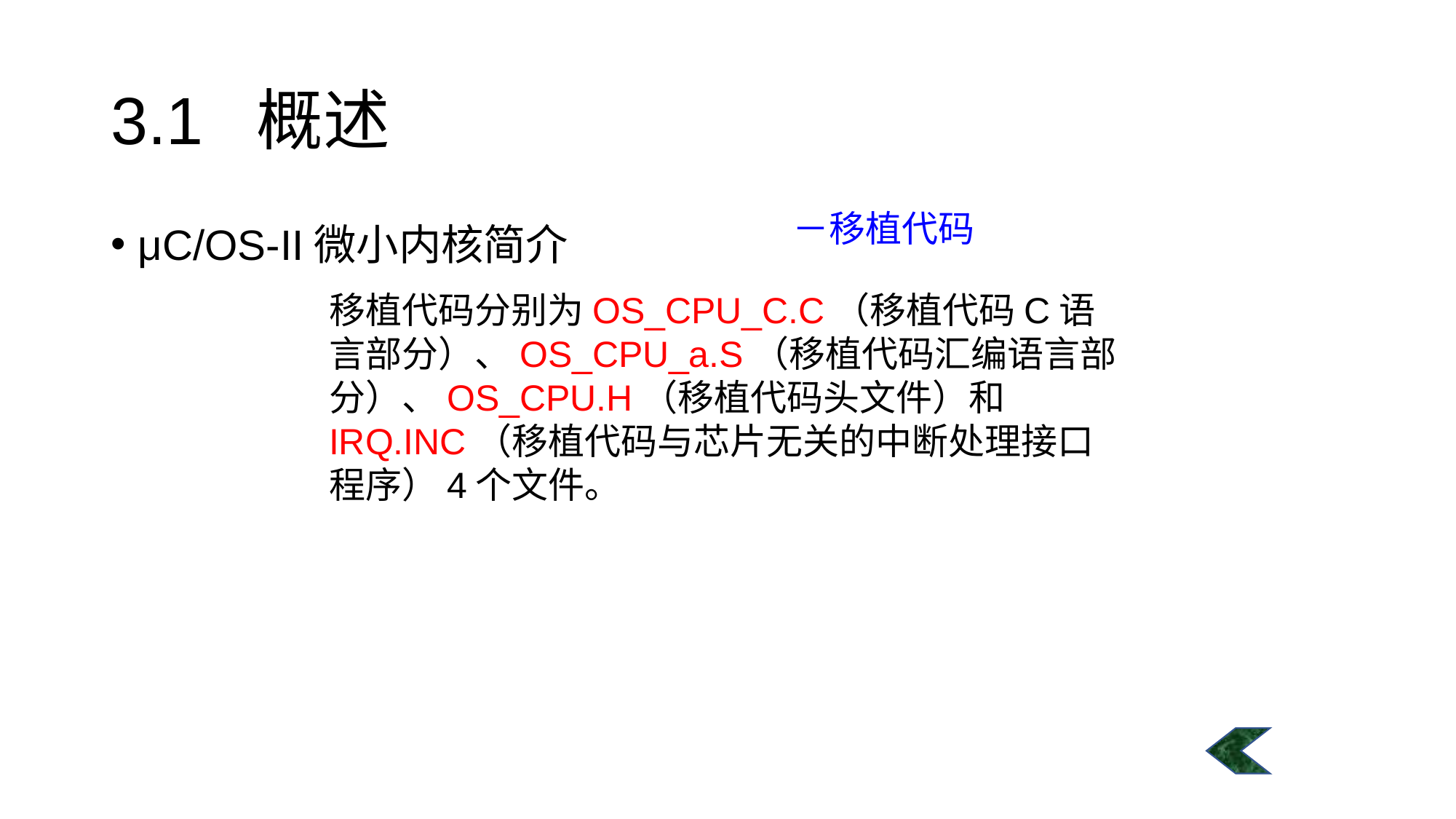

# 3.1  概述
－移植代码
μC/OS-II微小内核简介
移植代码分别为OS_CPU_C.C（移植代码C语言部分）、OS_CPU_a.S（移植代码汇编语言部分）、OS_CPU.H（移植代码头文件）和IRQ.INC（移植代码与芯片无关的中断处理接口程序）4个文件。